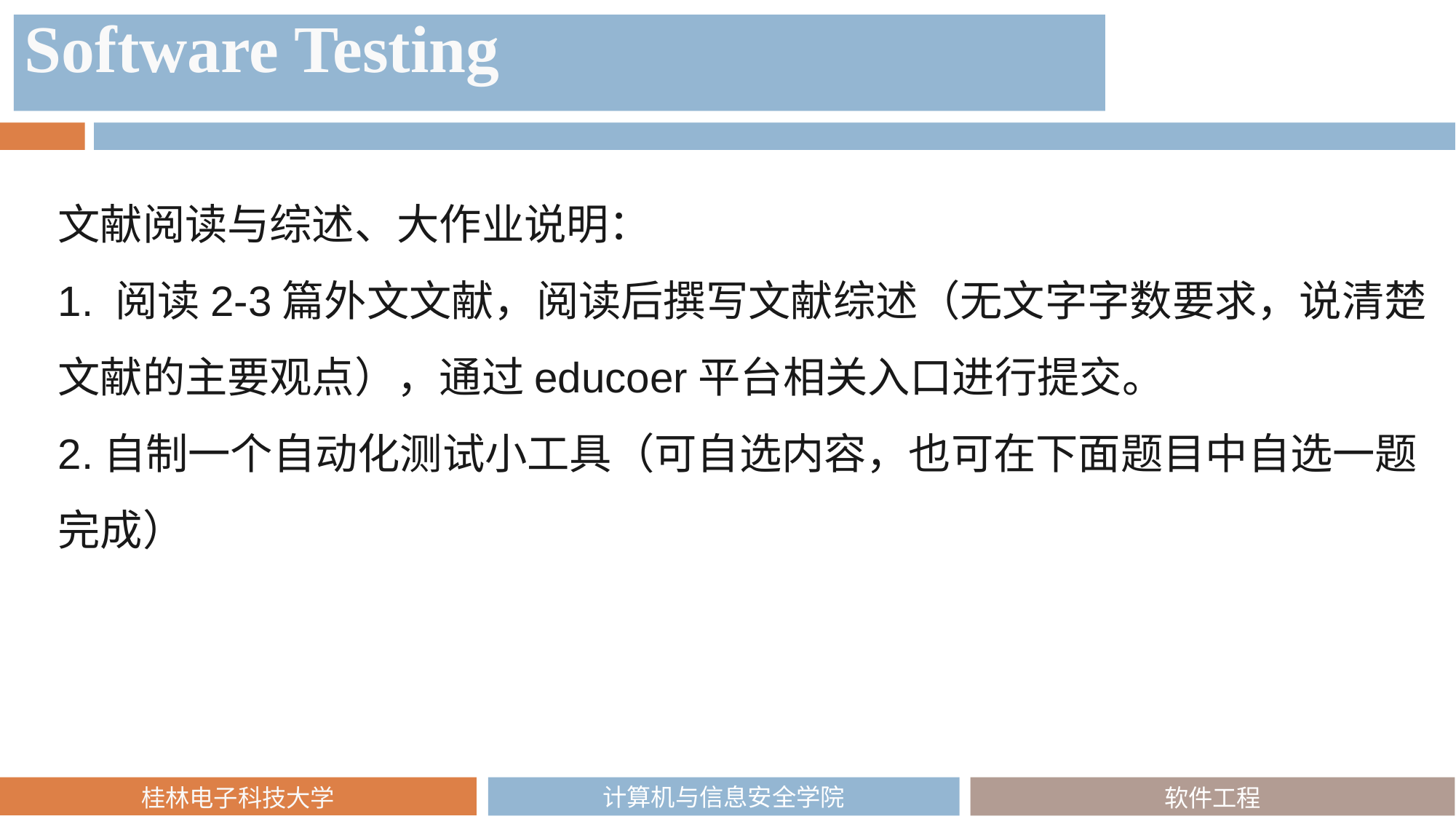

Software Testing
文献阅读与综述、大作业说明：
1. 阅读2-3篇外文文献，阅读后撰写文献综述（无文字字数要求，说清楚文献的主要观点），通过educoer平台相关入口进行提交。
2.自制一个自动化测试小工具（可自选内容，也可在下面题目中自选一题完成）